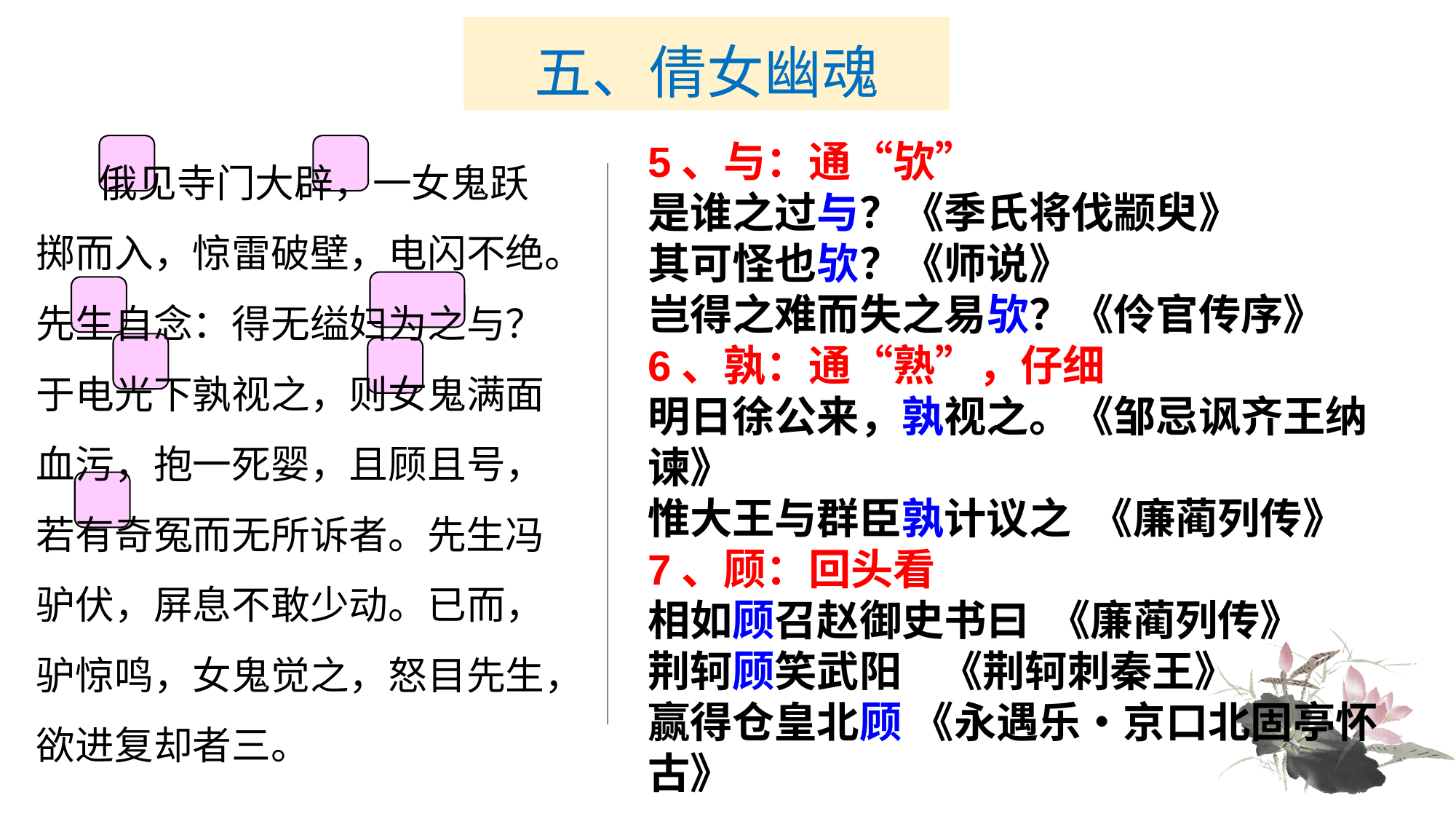

# 五、倩女幽魂
　　俄见寺门大辟，一女鬼跃掷而入，惊雷破壁，电闪不绝。先生自念：得无缢妇为之与？于电光下孰视之，则女鬼满面血污，抱一死婴，且顾且号，若有奇冤而无所诉者。先生冯驴伏，屏息不敢少动。已而，驴惊鸣，女鬼觉之，怒目先生，欲进复却者三。
5、与：通“欤”
是谁之过与？《季氏将伐颛臾》
其可怪也欤？《师说》
岂得之难而失之易欤？《伶官传序》
6、孰：通“熟”，仔细
明日徐公来，孰视之。《邹忌讽齐王纳谏》
惟大王与群臣孰计议之  《廉蔺列传》
7、顾：回头看
相如顾召赵御史书曰  《廉蔺列传》
荆轲顾笑武阳    《荆轲刺秦王》
赢得仓皇北顾 《永遇乐•京口北固亭怀古》